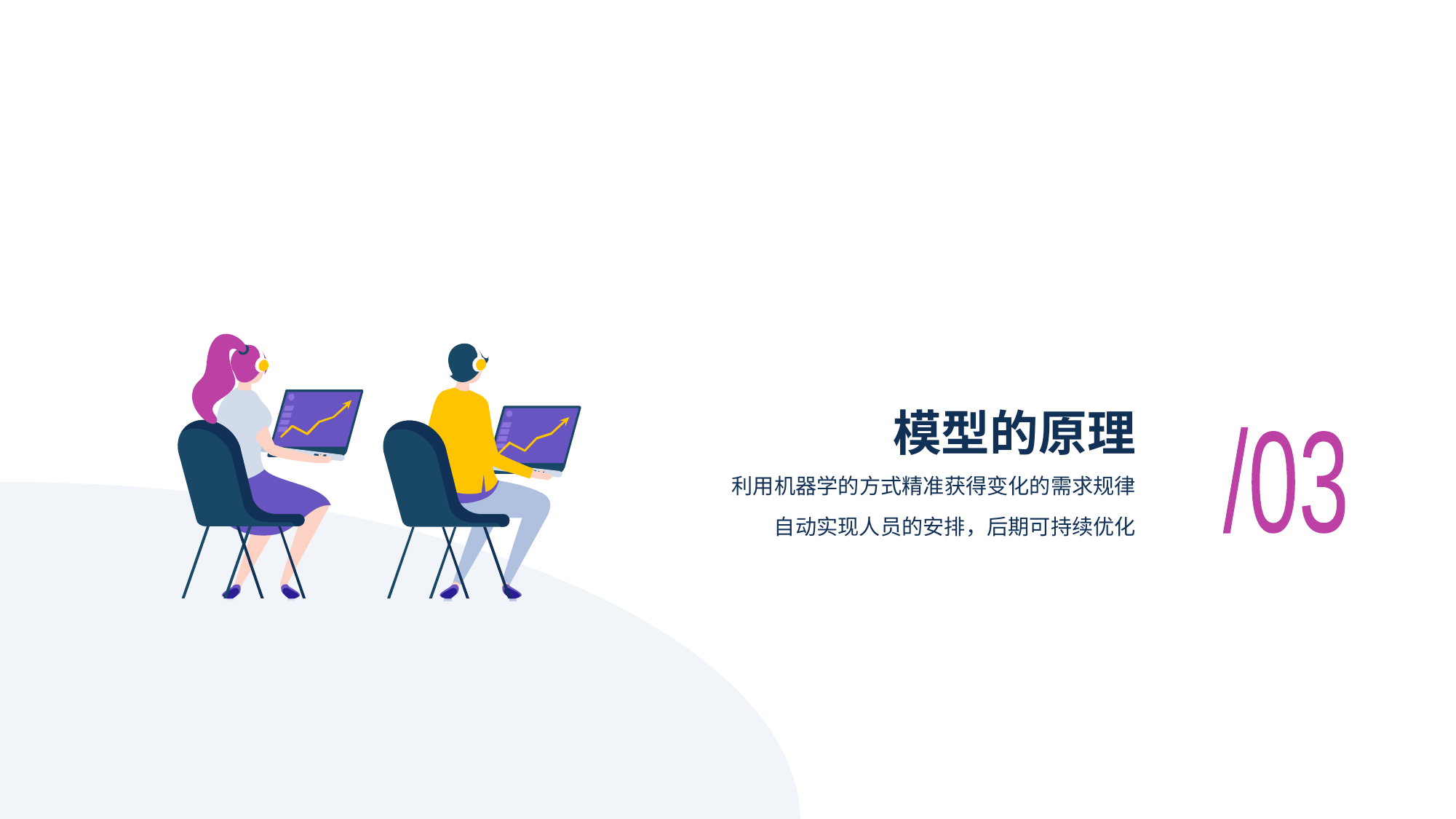

# 模型的原理
/03
利用机器学的方式精准获得变化的需求规律
自动实现人员的安排，后期可持续优化